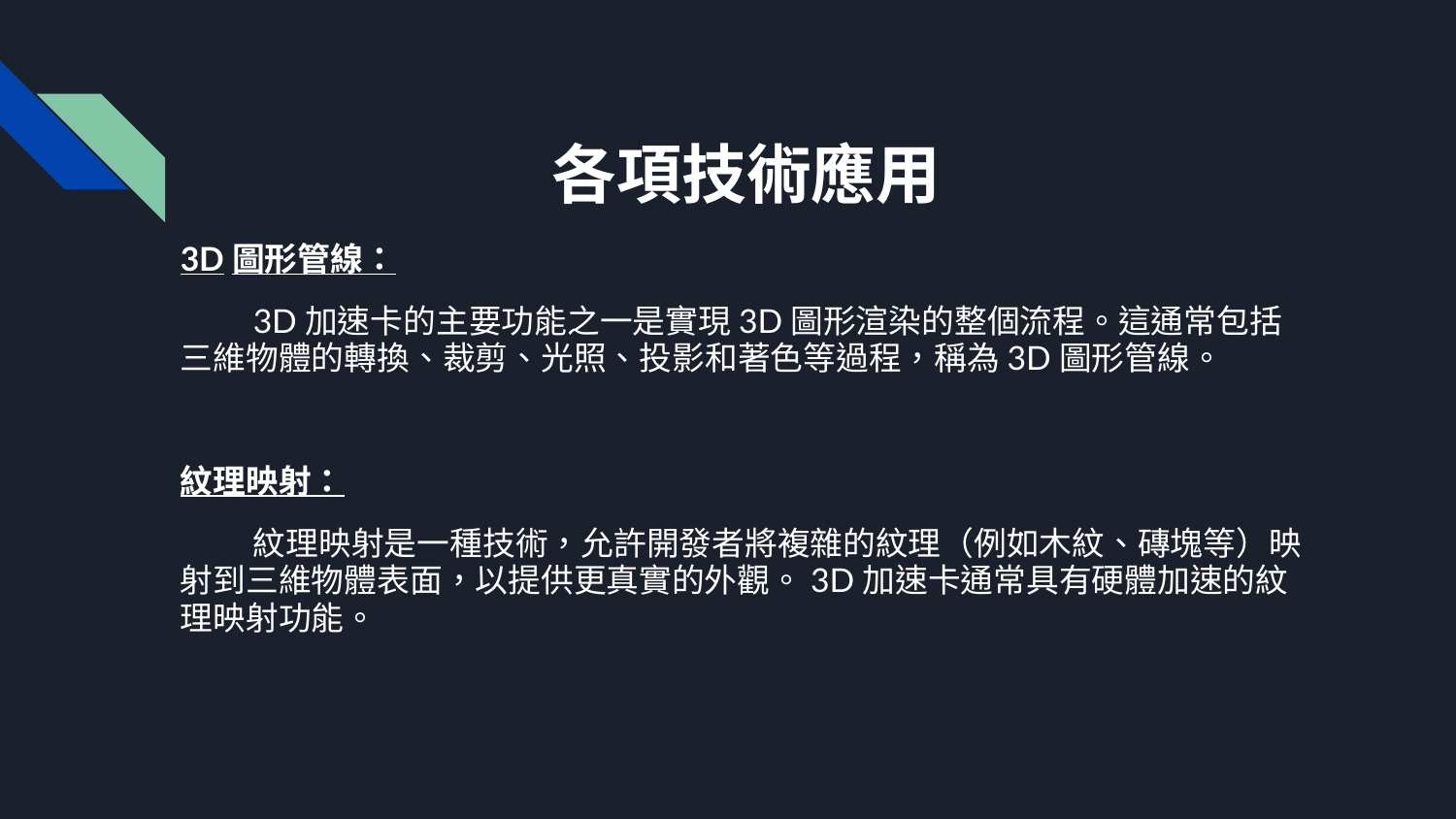

各項技術應用
3D圖形管線：
3D加速卡的主要功能之一是實現3D圖形渲染的整個流程。這通常包括三維物體的轉換、裁剪、光照、投影和著色等過程，稱為3D圖形管線。

紋理映射：
紋理映射是一種技術，允許開發者將複雜的紋理（例如木紋、磚塊等）映射到三維物體表面，以提供更真實的外觀。3D加速卡通常具有硬體加速的紋理映射功能。